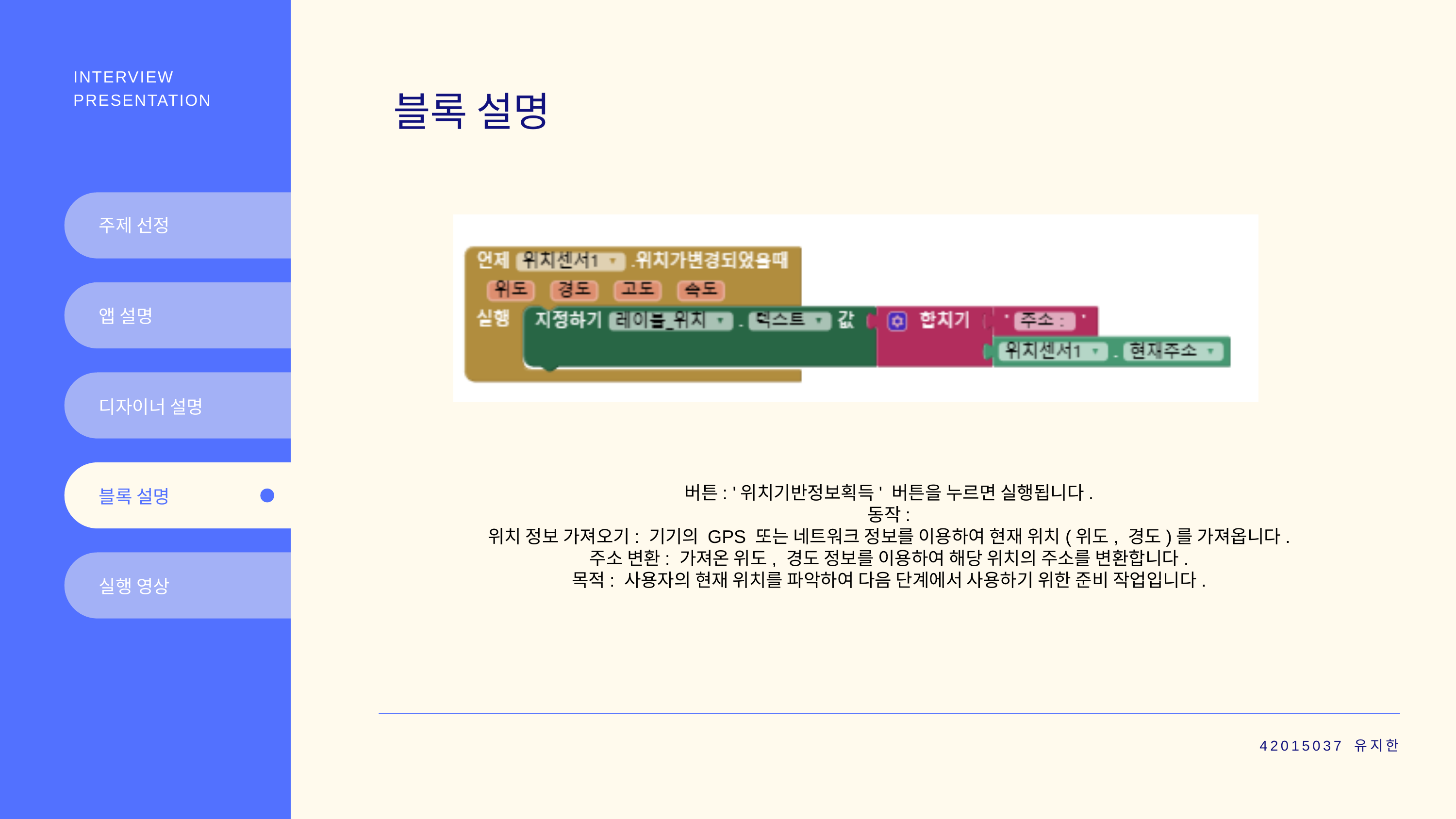

INTERVIEW PRESENTATION
블록 설명

주제 선정

앱 설명

디자이너 설명

버튼: '위치기반정보획득' 버튼을 누르면 실행됩니다.
동작:
위치 정보 가져오기: 기기의 GPS 또는 네트워크 정보를 이용하여 현재 위치(위도, 경도)를 가져옵니다.
주소 변환: 가져온 위도, 경도 정보를 이용하여 해당 위치의 주소를 변환합니다.
목적: 사용자의 현재 위치를 파악하여 다음 단계에서 사용하기 위한 준비 작업입니다.
블록 설명

실행 영상

42015037 유지한